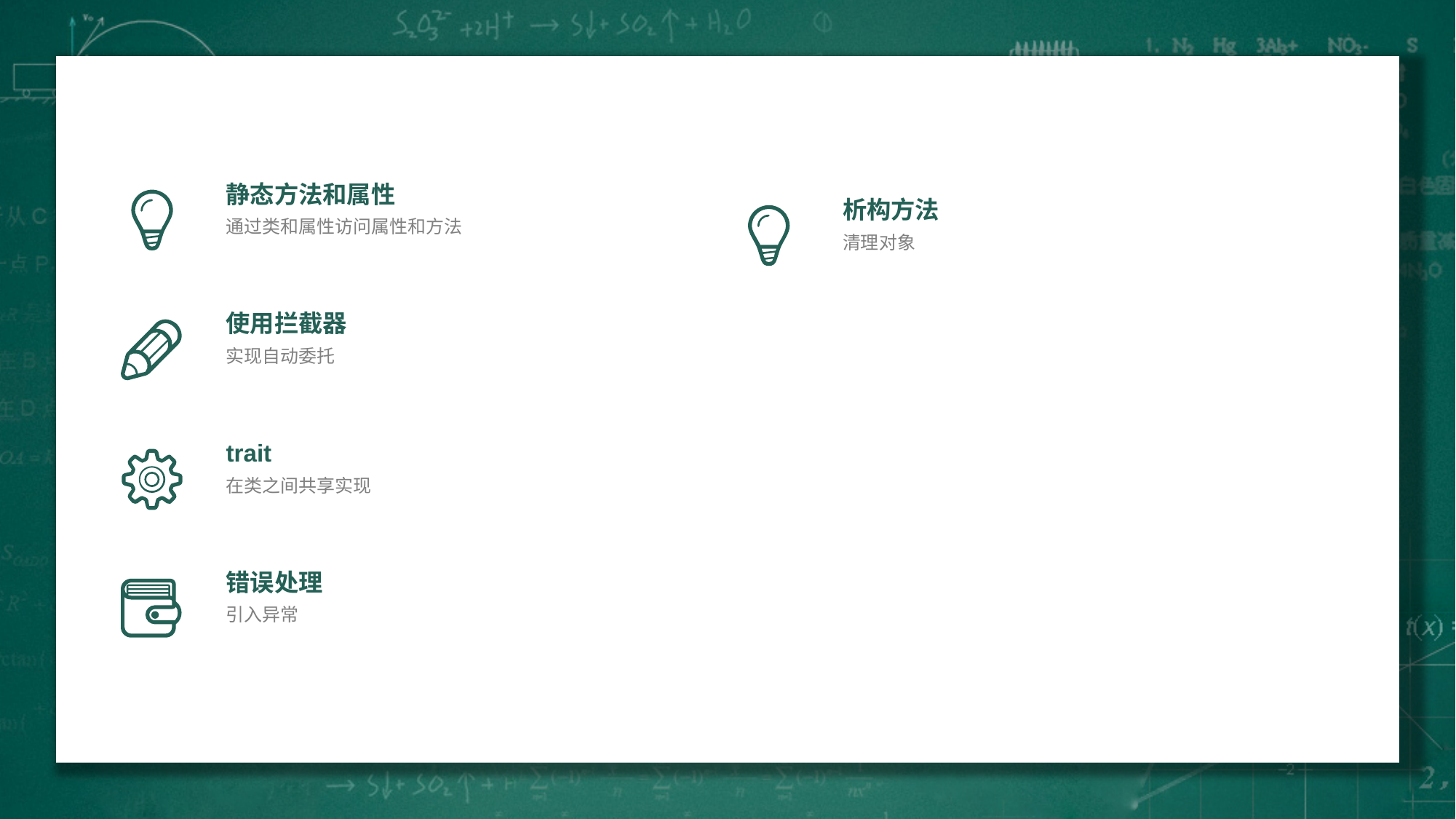

静态方法和属性
通过类和属性访问属性和方法
析构方法
清理对象

使用拦截器
实现自动委托

trait
在类之间共享实现

错误处理
引入异常